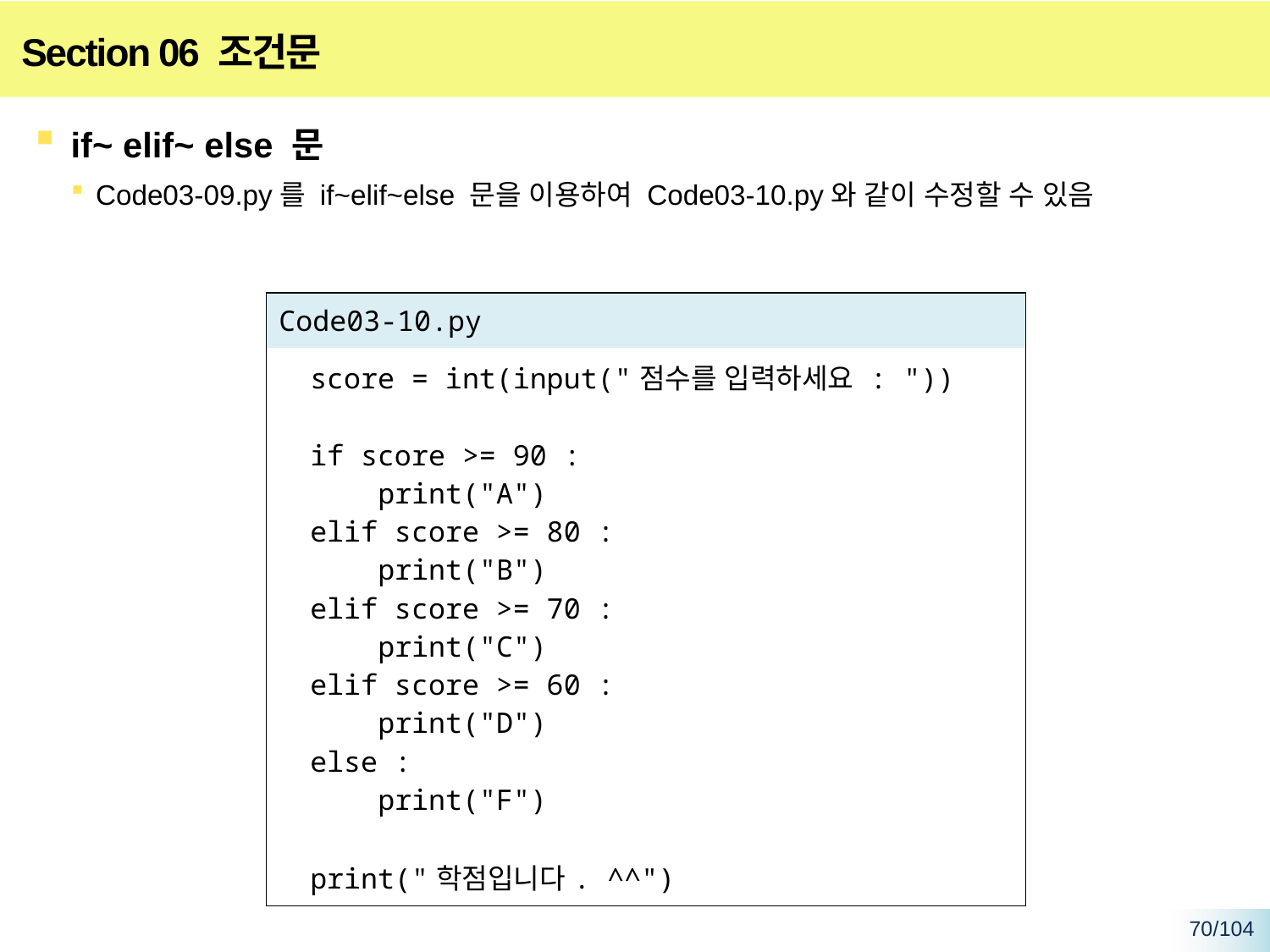

# Section 06 조건문
if~ elif~ else 문
Code03-09.py를 if~elif~else 문을 이용하여 Code03-10.py와 같이 수정할 수 있음
| Code03-10.py |  |
| --- | --- |
|  | score = int(input("점수를 입력하세요 : ")) if score >= 90 : print("A") elif score >= 80 : print("B") elif score >= 70 : print("C") elif score >= 60 : print("D") else : print("F") print("학점입니다. ^^") |